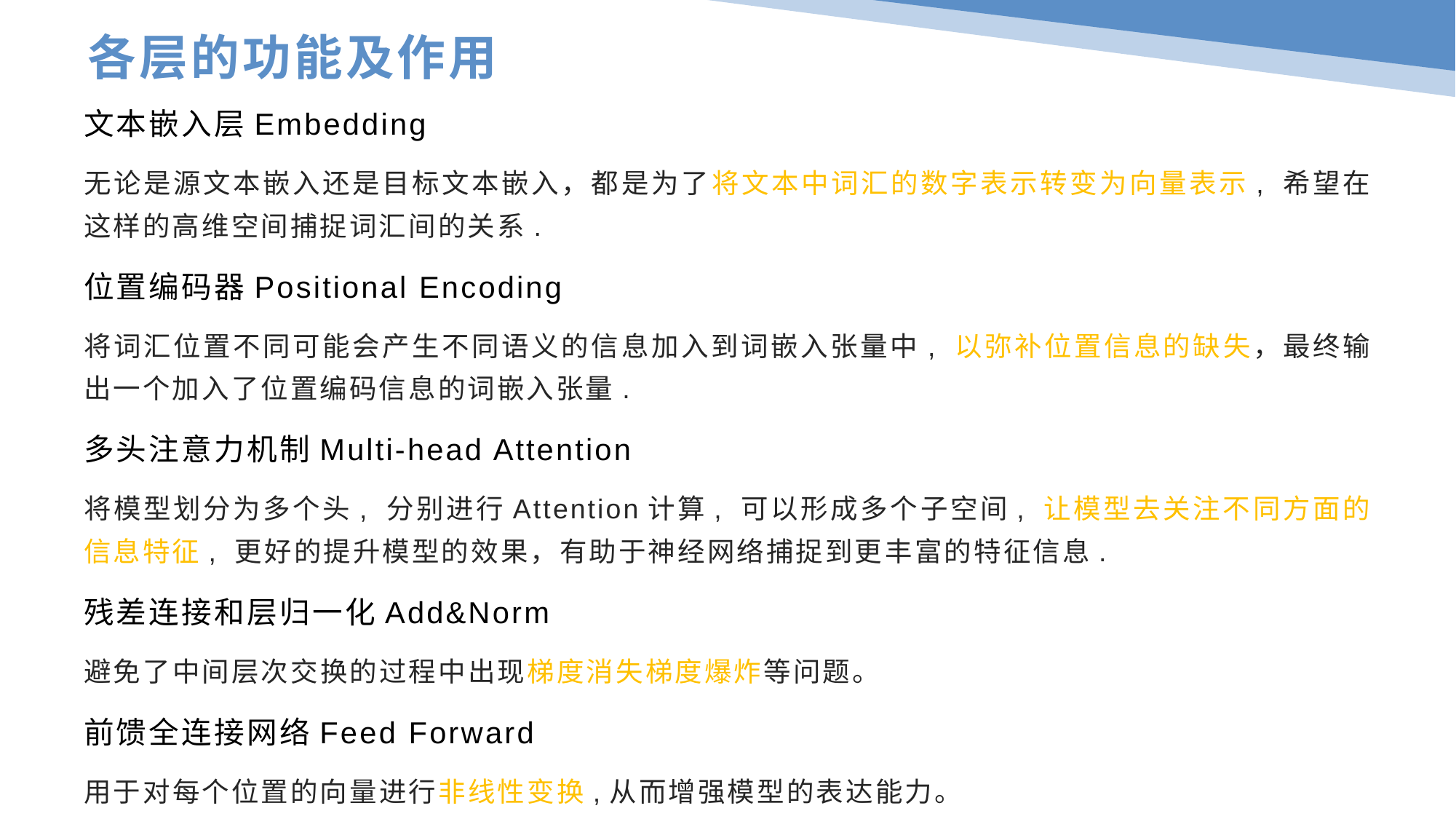

各层的功能及作用
文本嵌入层Embedding
无论是源文本嵌入还是目标文本嵌入，都是为了将文本中词汇的数字表示转变为向量表示, 希望在这样的高维空间捕捉词汇间的关系.
位置编码器Positional Encoding
将词汇位置不同可能会产生不同语义的信息加入到词嵌入张量中, 以弥补位置信息的缺失，最终输出一个加入了位置编码信息的词嵌入张量.
多头注意力机制Multi-head Attention
将模型划分为多个头, 分别进行Attention计算, 可以形成多个子空间, 让模型去关注不同方面的信息特征, 更好的提升模型的效果，有助于神经网络捕捉到更丰富的特征信息.
残差连接和层归一化Add&Norm
避免了中间层次交换的过程中出现梯度消失梯度爆炸等问题。
前馈全连接网络Feed Forward
用于对每个位置的向量进行非线性变换,从而增强模型的表达能力。